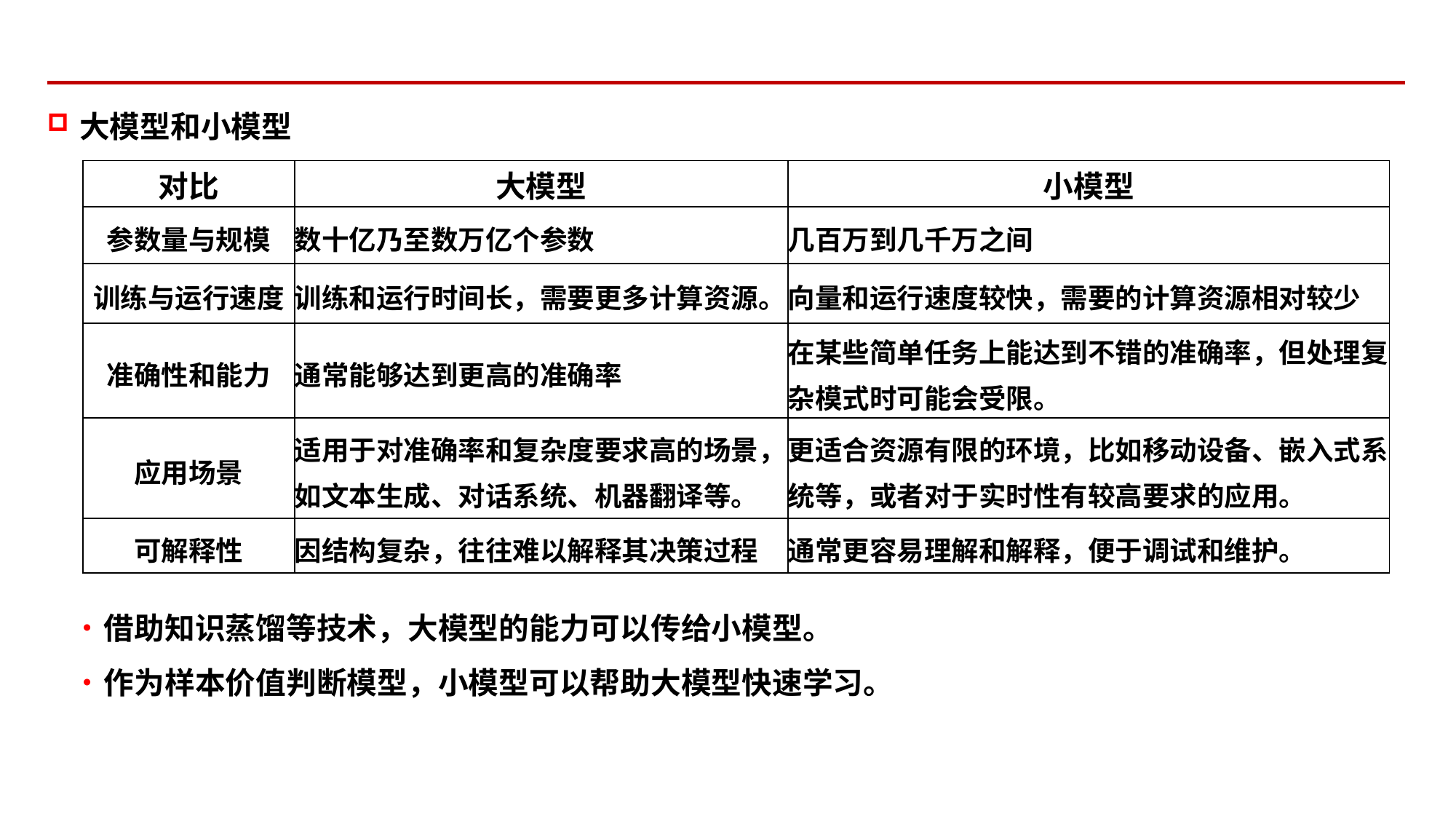

大模型和小模型
| 对比 | 大模型 | 小模型 |
| --- | --- | --- |
| 参数量与规模 | 数十亿乃至数万亿个参数 | 几百万到几千万之间 |
| 训练与运行速度 | 训练和运行时间长，需要更多计算资源。 | 向量和运行速度较快，需要的计算资源相对较少 |
| 准确性和能力 | 通常能够达到更高的准确率 | 在某些简单任务上能达到不错的准确率，但处理复杂模式时可能会受限。 |
| 应用场景 | 适用于对准确率和复杂度要求高的场景，如文本生成、对话系统、机器翻译等。 | 更适合资源有限的环境，比如移动设备、嵌入式系统等，或者对于实时性有较高要求的应用。 |
| 可解释性 | 因结构复杂，往往难以解释其决策过程 | 通常更容易理解和解释，便于调试和维护。 |
借助知识蒸馏等技术，大模型的能力可以传给小模型。
作为样本价值判断模型，小模型可以帮助大模型快速学习。